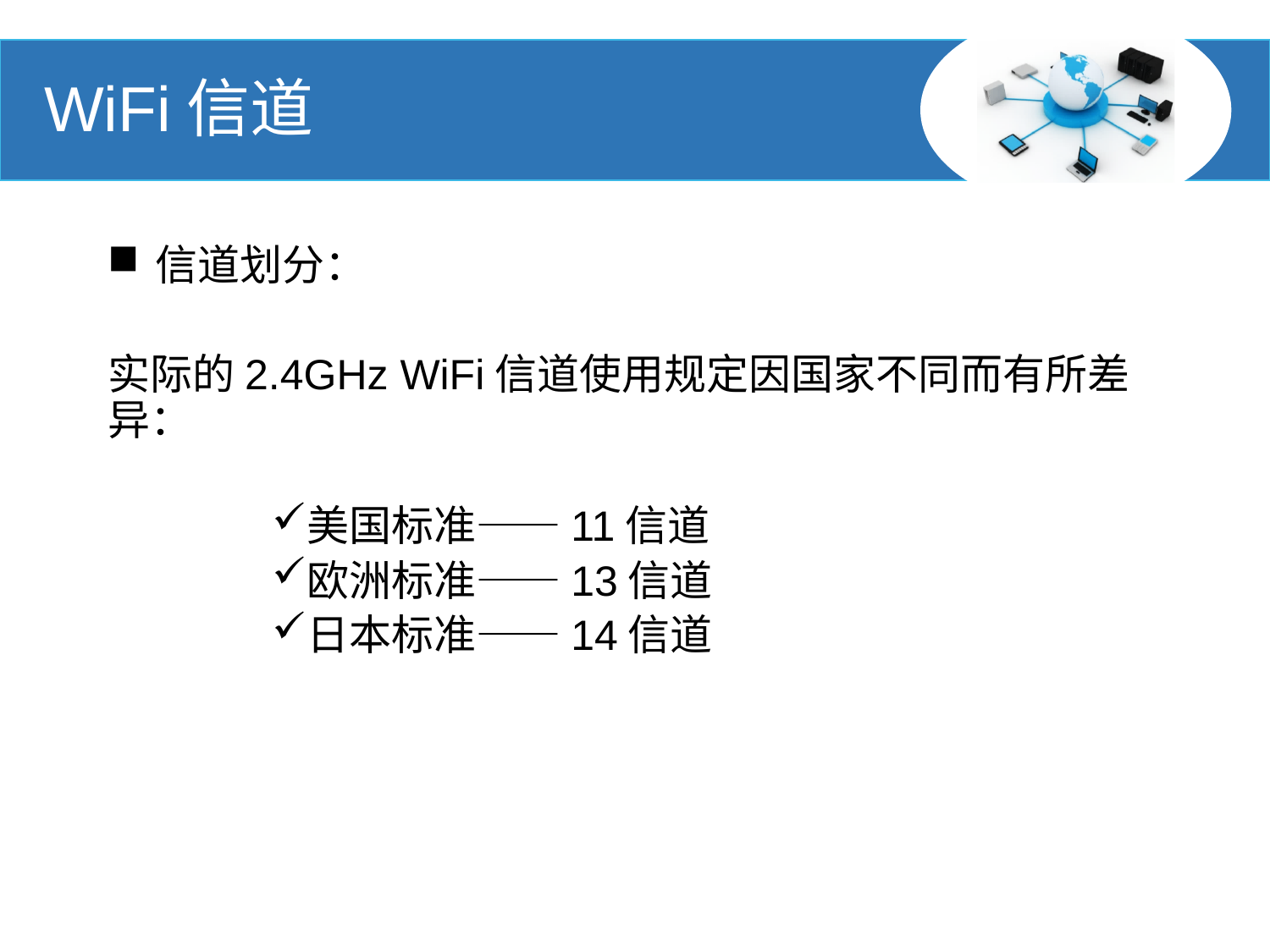

#

WiFi信道
信道划分：

实际的2.4GHz WiFi信道使用规定因国家不同而有所差异：

美国标准——11信道
欧洲标准——13信道
日本标准——14信道